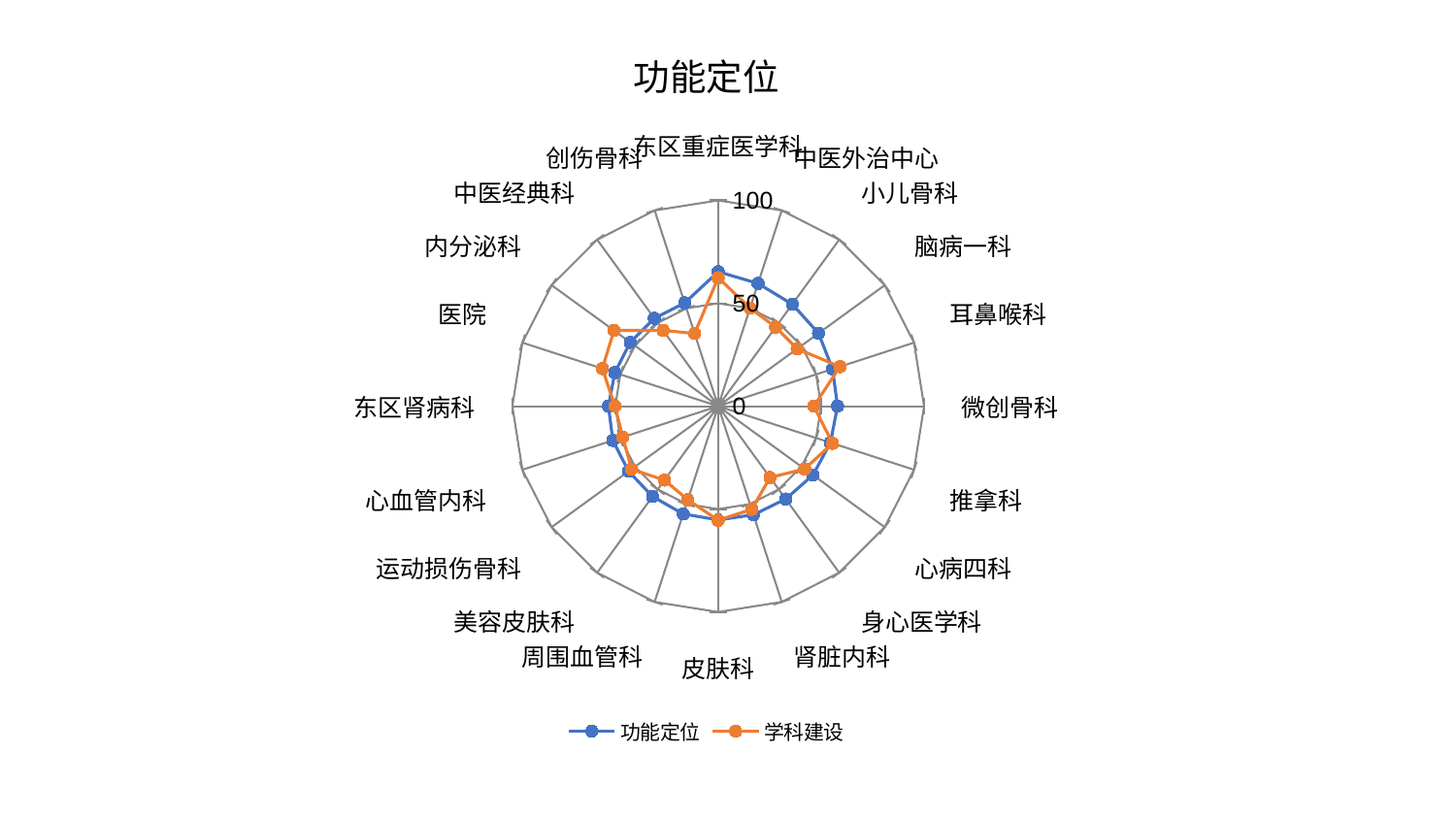

### Chart: 功能定位

| Category | 功能定位 | 学科建设 |
|---|---|---|
| 东区重症医学科 | 65.35567433355922 | 62.413122767010215 |
| 中医外治中心 | 62.70029434097889 | 50.13981221142508 |
| 小儿骨科 | 61.25279218709834 | 47.507594875647094 |
| 脑病一科 | 60.24968331121986 | 47.41909553717026 |
| 耳鼻喉科 | 58.406127041484936 | 62.199753174259584 |
| 微创骨科 | 57.96872910782233 | 46.47686600141418 |
| 推拿科 | 57.32118002364093 | 58.42566568211225 |
| 心病四科 | 56.92282691543496 | 51.927026824776846 |
| 身心医学科 | 55.770663141717115 | 42.82599274557842 |
| 肾脏内科 | 55.48657235739582 | 52.710991177983836 |
| 皮肤科 | 55.277127212232735 | 55.41592009665221 |
| 周围血管科 | 55.05401841477667 | 47.82729440312343 |
| 美容皮肤科 | 54.264672815992135 | 44.39856043284024 |
| 运动损伤骨科 | 53.84182305622526 | 52.05375611016025 |
| 心血管内科 | 53.81134269374499 | 48.71514484640387 |
| 东区肾病科 | 53.328077193701546 | 50.152225832850554 |
| 医院 | 52.7988490976029 | 59.16250243840327 |
| 内分泌科 | 52.79315987276831 | 62.58265324760073 |
| 中医经典科 | 52.77397794677767 | 45.550273646137924 |
| 创伤骨科 | 52.746315568315374 | 37.121388948553665 |
27